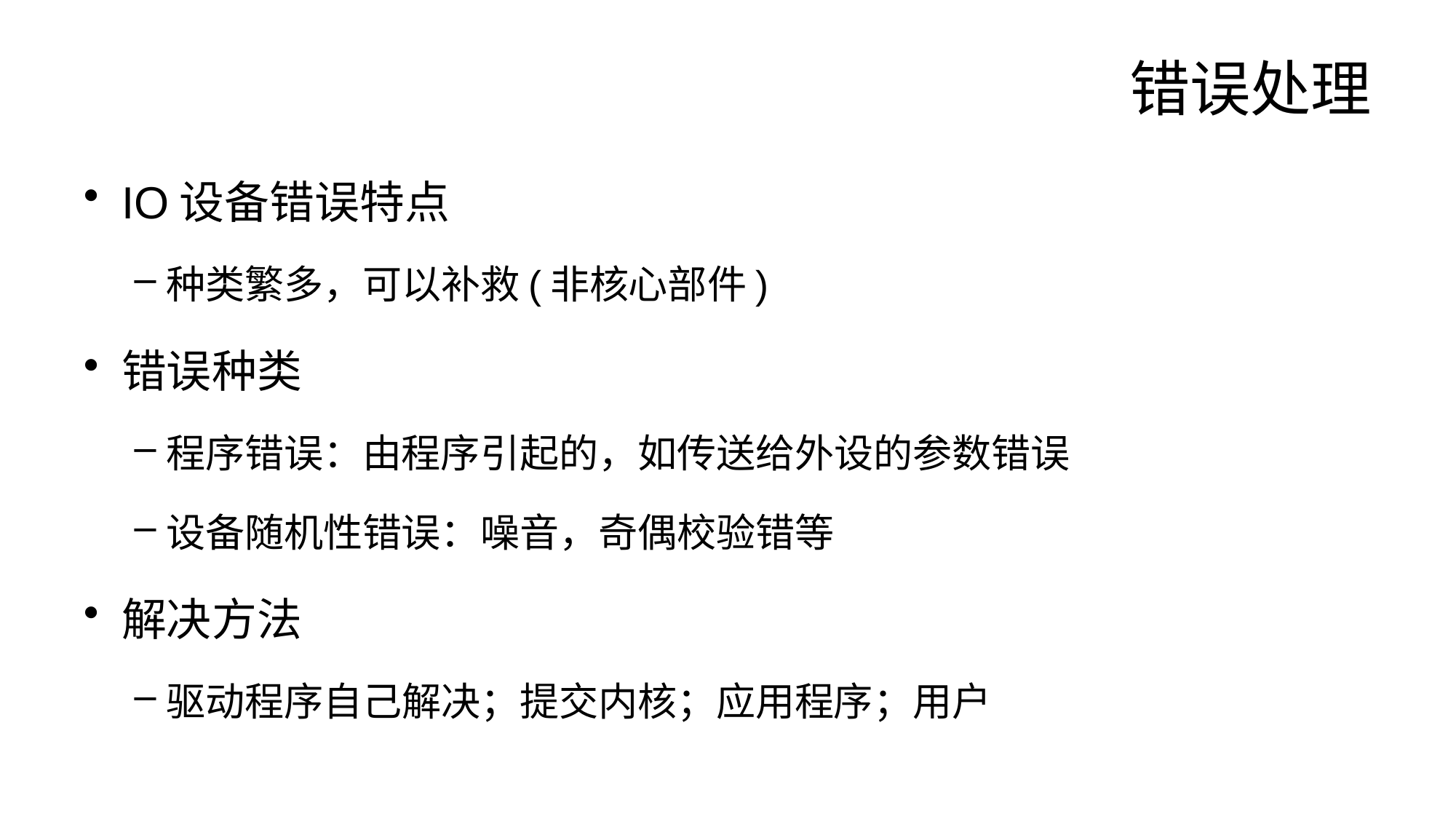

# 错误处理
IO设备错误特点
种类繁多，可以补救(非核心部件)
错误种类
程序错误：由程序引起的，如传送给外设的参数错误
设备随机性错误：噪音，奇偶校验错等
解决方法
驱动程序自己解决；提交内核；应用程序；用户